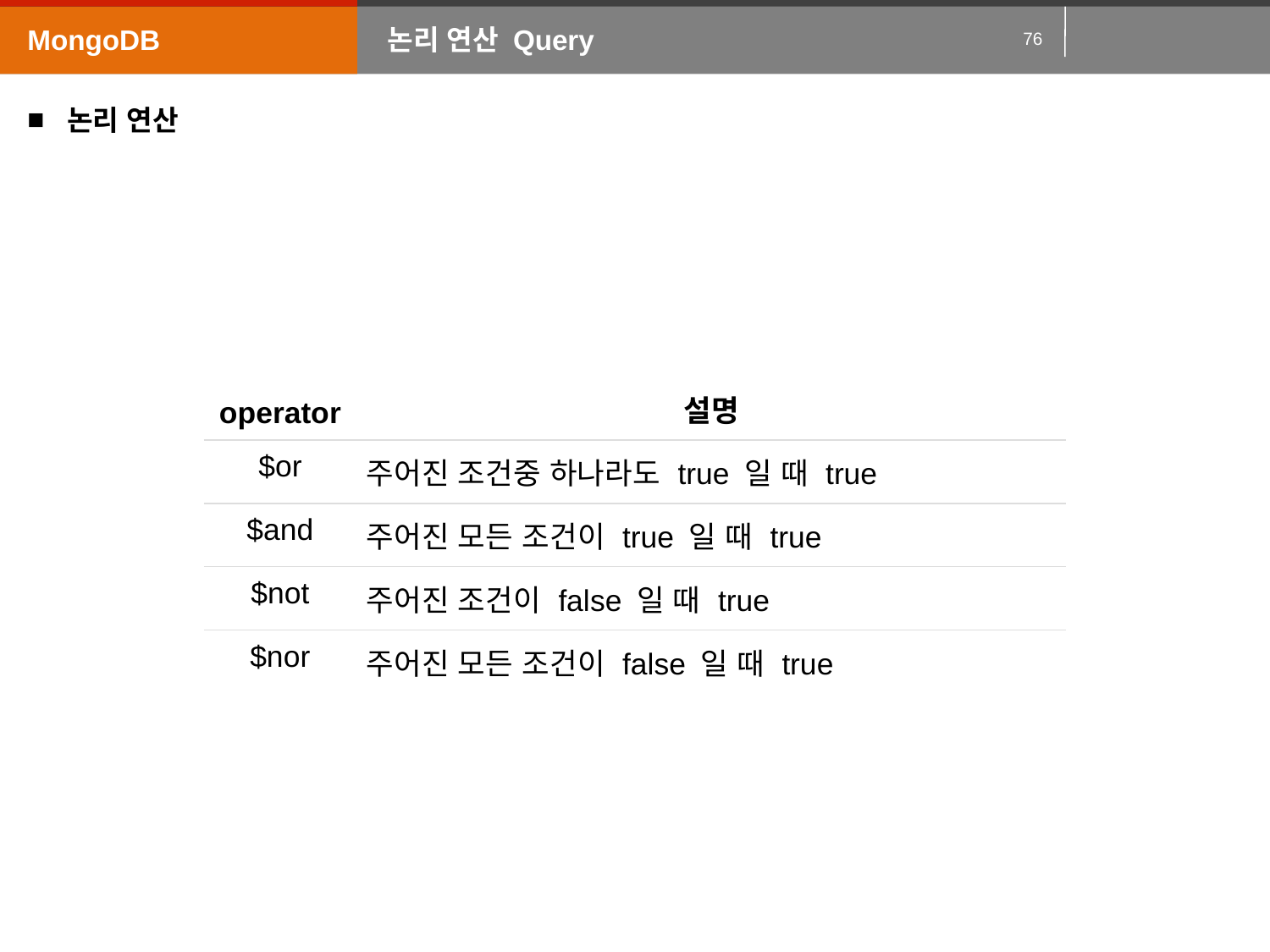

MongoDB
논리 연산 Query
논리 연산
| operator | 설명 |
| --- | --- |
| $or | 주어진 조건중 하나라도 true 일 때 true |
| $and | 주어진 모든 조건이 true 일 때 true |
| $not | 주어진 조건이 false 일 때 true |
| $nor | 주어진 모든 조건이 false 일 때 true |